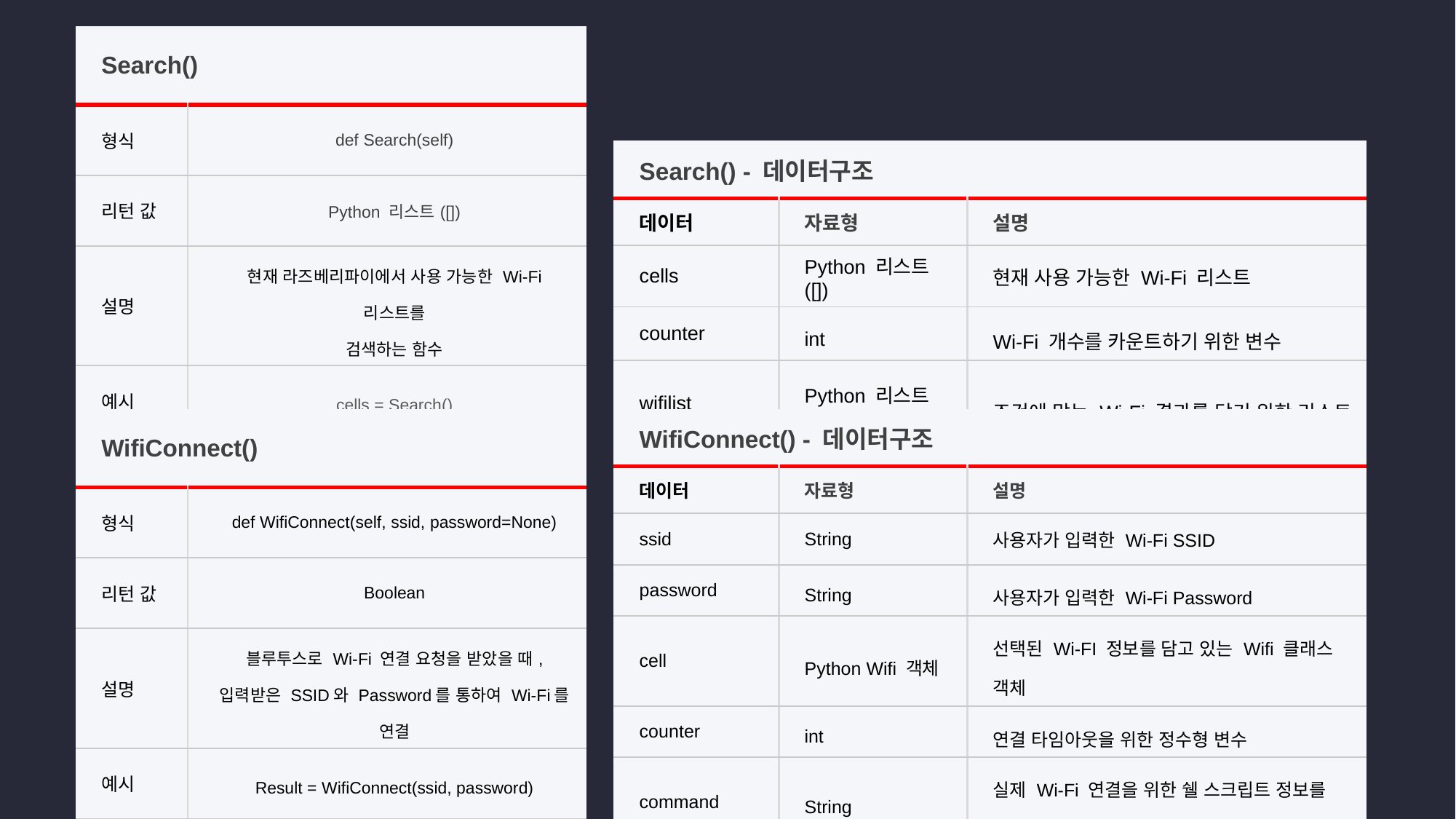

| Search() |  |
| --- | --- |
| 형식 | def Search(self) |
| 리턴 값 | Python 리스트([]) |
| 설명 | 현재 라즈베리파이에서 사용 가능한 Wi-Fi 리스트를 검색하는 함수 |
| 예시 | cells = Search() |
| Search() - 데이터구조 |  |  |
| --- | --- | --- |
| 데이터 | 자료형 | 설명 |
| cells | Python 리스트([]) | 현재 사용 가능한 Wi-Fi 리스트 |
| counter | int | Wi-Fi 개수를 카운트하기 위한 변수 |
| wifilist | Python 리스트([]) | 조건에 맞는 Wi-Fi 결과를 담기 위한 리스트 |
| WifiConnect() |  |
| --- | --- |
| 형식 | def WifiConnect(self, ssid, password=None) |
| 리턴 값 | Boolean |
| 설명 | 블루투스로 Wi-Fi 연결 요청을 받았을 때, 입력받은 SSID와 Password를 통하여 Wi-Fi를 연결 |
| 예시 | Result = WifiConnect(ssid, password) |
| WifiConnect() - 데이터구조 |  |  |
| --- | --- | --- |
| 데이터 | 자료형 | 설명 |
| ssid | String | 사용자가 입력한 Wi-Fi SSID |
| password | String | 사용자가 입력한 Wi-Fi Password |
| cell | Python Wifi 객체 | 선택된 Wi-FI 정보를 담고 있는 Wifi 클래스 객체 |
| counter | int | 연결 타임아웃을 위한 정수형 변수 |
| command | String | 실제 Wi-Fi 연결을 위한 쉘 스크립트 정보를 담는 변수 |